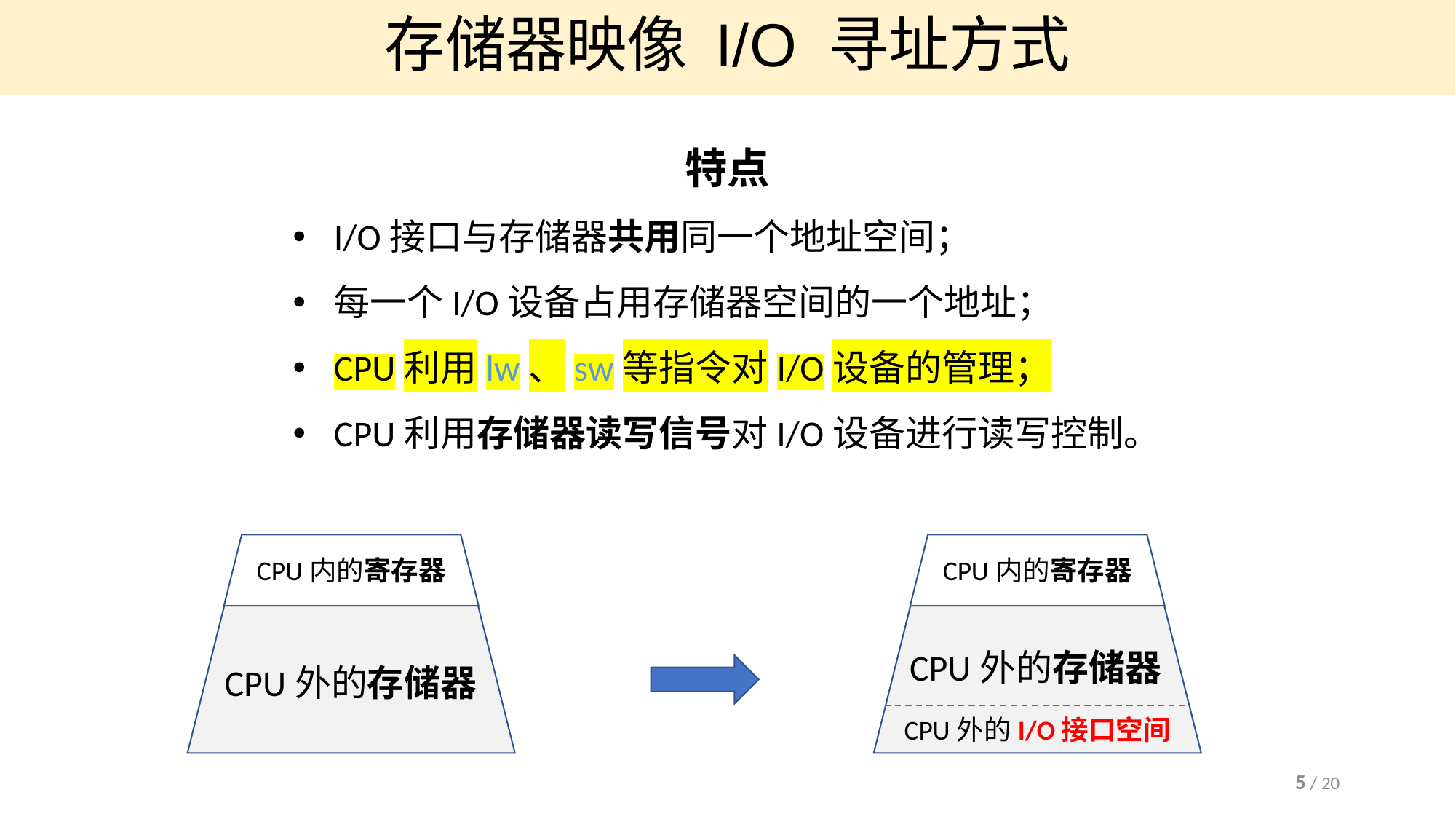

# 存储器映像 I/O 寻址方式
特点
I/O接口与存储器共用同一个地址空间；
每一个I/O设备占用存储器空间的一个地址；
CPU利用lw、sw等指令对I/O设备的管理；
CPU利用存储器读写信号对I/O设备进行读写控制。

CPU内的寄存器
CPU内的寄存器

CPU外的存储器
CPU外的存储器

CPU外的I/O接口空间
5 / 20